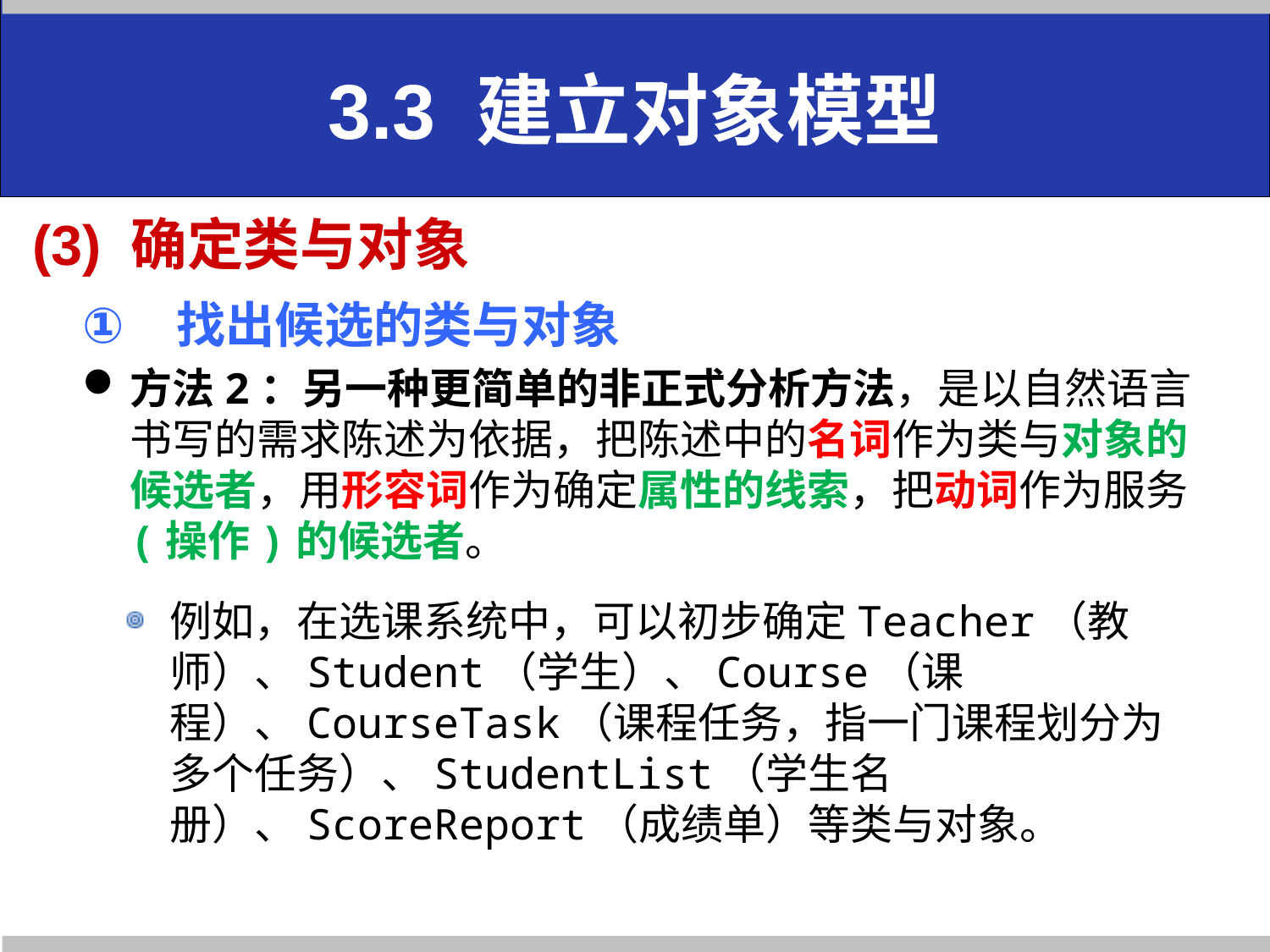

# 3.3 建立对象模型
(3) 确定类与对象
 找出候选的类与对象
方法2：另一种更简单的非正式分析方法，是以自然语言书写的需求陈述为依据，把陈述中的名词作为类与对象的候选者，用形容词作为确定属性的线索，把动词作为服务(操作)的候选者。
例如，在选课系统中，可以初步确定Teacher（教师）、Student（学生）、Course（课程）、CourseTask（课程任务，指一门课程划分为多个任务）、StudentList（学生名册）、ScoreReport（成绩单）等类与对象。
188